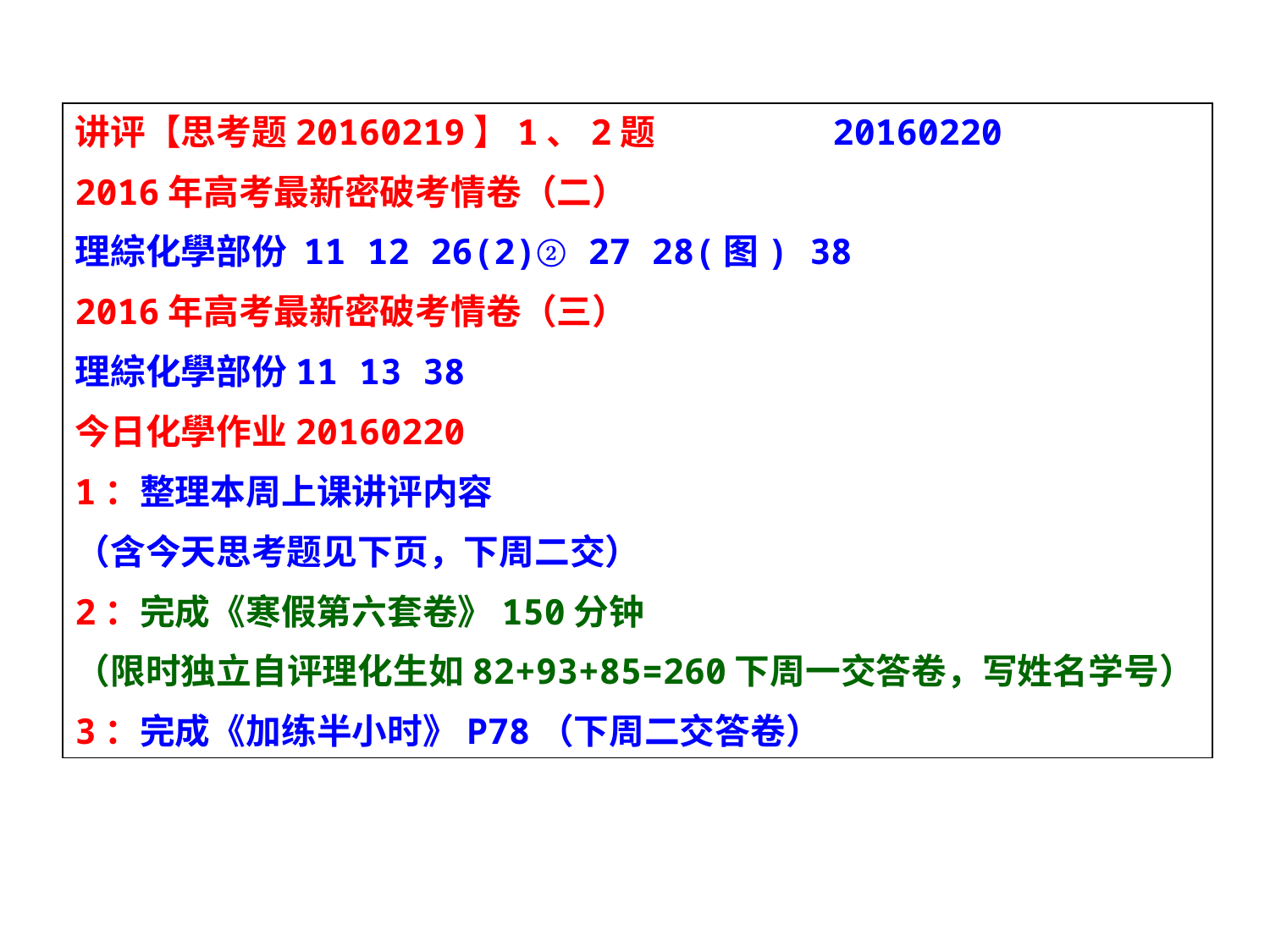

讲评【思考题20160219】1、2题                     20160220
2016年高考最新密破考情卷（二）
理綜化學部份 11 12 26(2)② 27 28(图) 38
2016年高考最新密破考情卷（三）
理綜化學部份11 13 38
今日化學作业20160220
1：整理本周上课讲评内容
（含今天思考题见下页，下周二交）
2：完成《寒假第六套卷》150分钟
（限时独立自评理化生如82+93+85=260下周一交答卷，写姓名学号）
3：完成《加练半小时》P78（下周二交答卷）